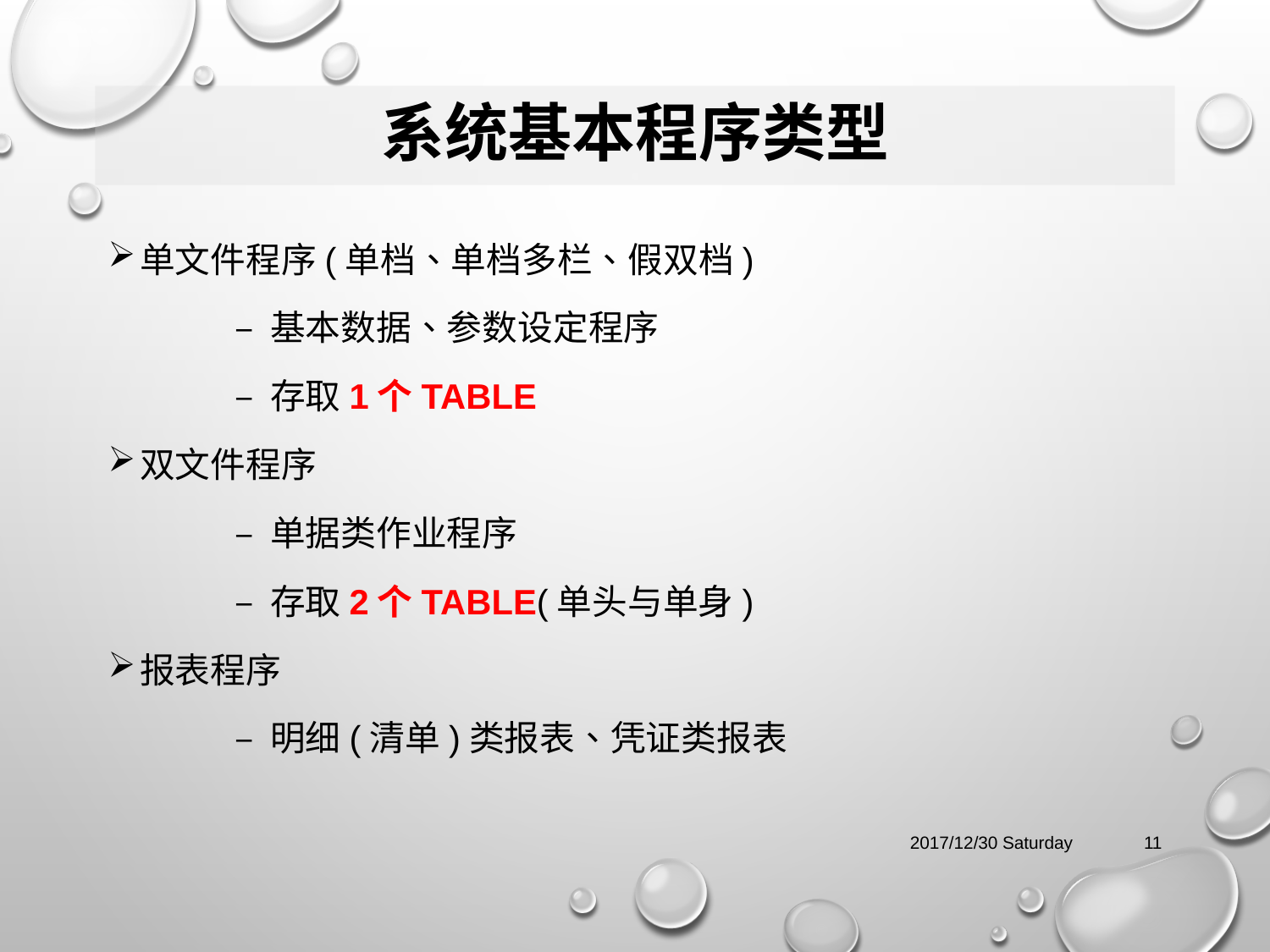

# 系统基本程序类型
单文件程序(单档、单档多栏、假双档)
	– 基本数据、参数设定程序
	– 存取1个table
双文件程序
	– 单据类作业程序
	– 存取2个table(单头与单身)
报表程序
	– 明细(清单)类报表、凭证类报表
2017/12/30 Saturday
11